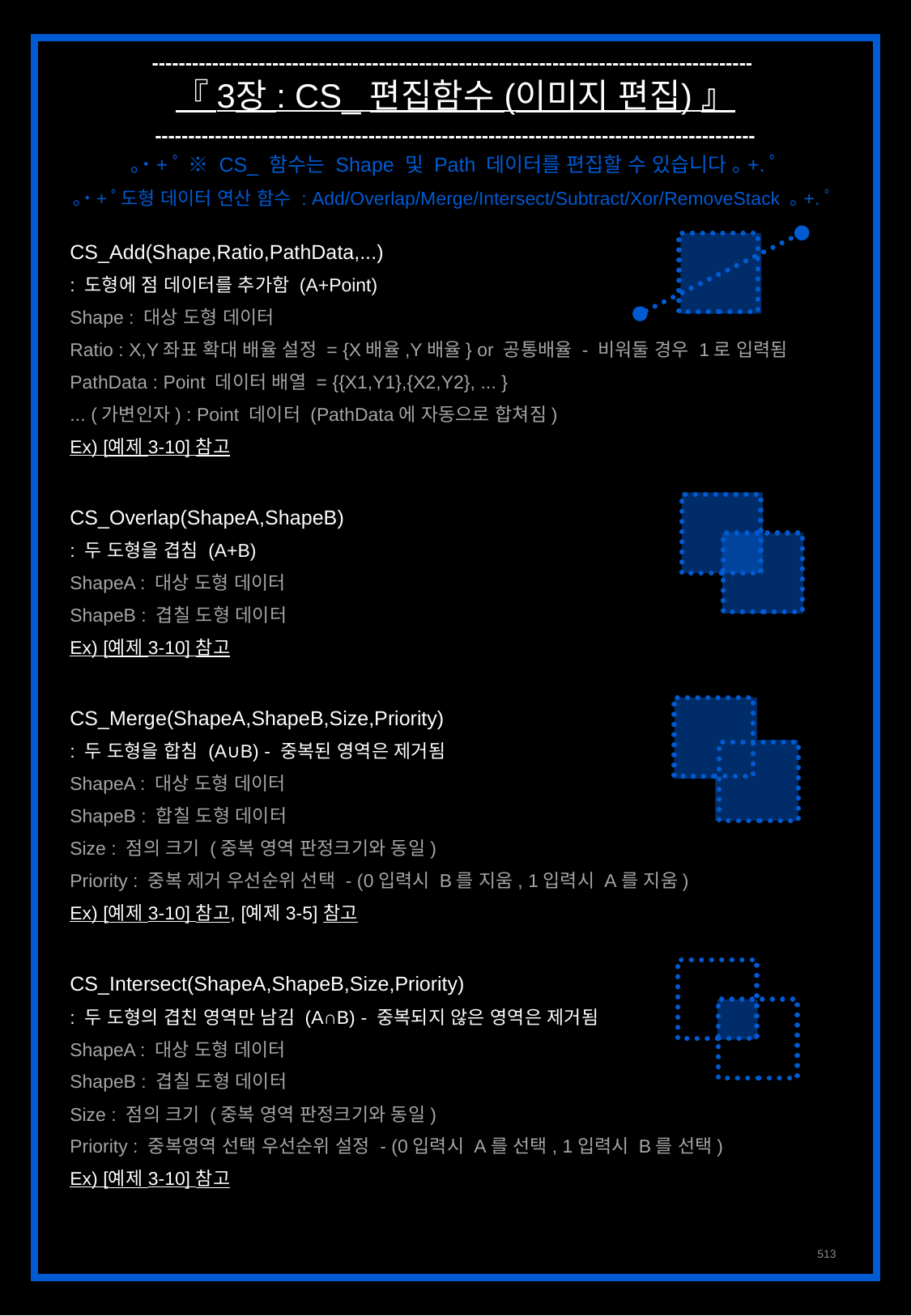

------------------------------------------------------------------------------------------
『 3장 : CS_ 편집함수 (이미지 편집) 』
------------------------------------------------------------------------------------------
｡˙+ﾟ ※ CS_ 함수는 Shape 및 Path 데이터를 편집할 수 있습니다 ｡+.ﾟ
｡˙+ﾟ도형 데이터 연산 함수 : Add/Overlap/Merge/Intersect/Subtract/Xor/RemoveStack ｡+.ﾟ
CS_Add(Shape,Ratio,PathData,...)
: 도형에 점 데이터를 추가함 (A+Point)
Shape : 대상 도형 데이터
Ratio : X,Y좌표 확대 배율 설정 = {X배율,Y배율} or 공통배율 - 비워둘 경우 1로 입력됨
PathData : Point 데이터 배열 = {{X1,Y1},{X2,Y2}, ... }
... (가변인자) : Point 데이터 (PathData에 자동으로 합쳐짐)
Ex) [예제 3-10] 참고

CS_Overlap(ShapeA,ShapeB)
: 두 도형을 겹침 (A+B)
ShapeA : 대상 도형 데이터
ShapeB : 겹칠 도형 데이터
Ex) [예제 3-10] 참고

CS_Merge(ShapeA,ShapeB,Size,Priority)
: 두 도형을 합침 (A∪B) - 중복된 영역은 제거됨
ShapeA : 대상 도형 데이터
ShapeB : 합칠 도형 데이터
Size : 점의 크기 (중복 영역 판정크기와 동일)
Priority : 중복 제거 우선순위 선택 - (0입력시 B를 지움, 1입력시 A를 지움)
Ex) [예제 3-10] 참고, [예제 3-5] 참고

CS_Intersect(ShapeA,ShapeB,Size,Priority)
: 두 도형의 겹친 영역만 남김 (A∩B) - 중복되지 않은 영역은 제거됨
ShapeA : 대상 도형 데이터
ShapeB : 겹칠 도형 데이터
Size : 점의 크기 (중복 영역 판정크기와 동일)
Priority : 중복영역 선택 우선순위 설정 - (0입력시 A를 선택, 1입력시 B를 선택)
Ex) [예제 3-10] 참고

513